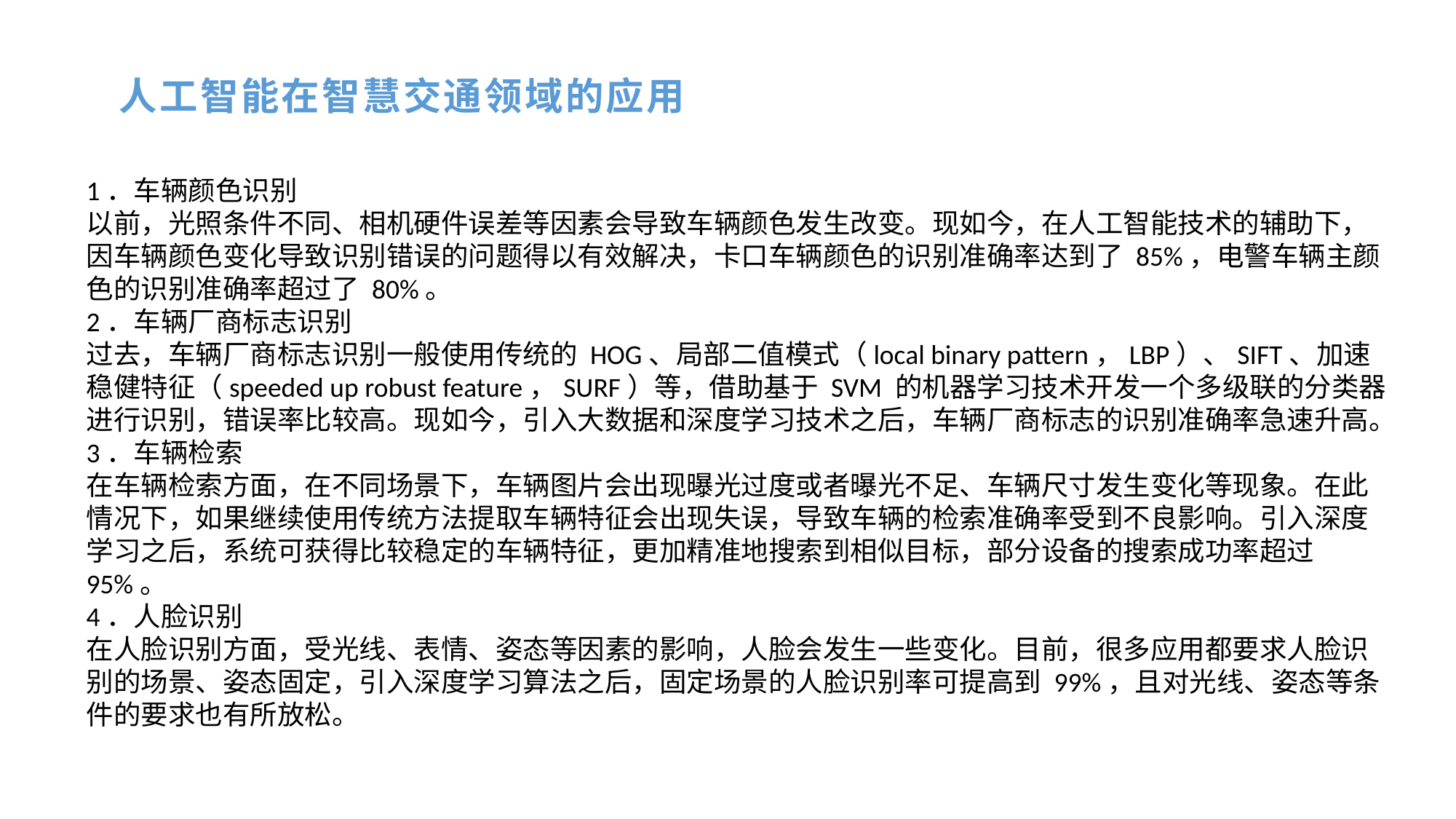

人工智能在智慧交通领域的应用
1．车辆颜色识别
以前，光照条件不同、相机硬件误差等因素会导致车辆颜色发生改变。现如今，在人工智能技术的辅助下，因车辆颜色变化导致识别错误的问题得以有效解决，卡口车辆颜色的识别准确率达到了 85%，电警车辆主颜色的识别准确率超过了 80%。
2．车辆厂商标志识别
过去，车辆厂商标志识别一般使用传统的 HOG、局部二值模式（local binary pattern，LBP）、SIFT、加速稳健特征（speeded up robust feature，SURF）等，借助基于 SVM 的机器学习技术开发一个多级联的分类器进行识别，错误率比较高。现如今，引入大数据和深度学习技术之后，车辆厂商标志的识别准确率急速升高。
3．车辆检索
在车辆检索方面，在不同场景下，车辆图片会出现曝光过度或者曝光不足、车辆尺寸发生变化等现象。在此情况下，如果继续使用传统方法提取车辆特征会出现失误，导致车辆的检索准确率受到不良影响。引入深度学习之后，系统可获得比较稳定的车辆特征，更加精准地搜索到相似目标，部分设备的搜索成功率超过 95%。
4．人脸识别
在人脸识别方面，受光线、表情、姿态等因素的影响，人脸会发生一些变化。目前，很多应用都要求人脸识别的场景、姿态固定，引入深度学习算法之后，固定场景的人脸识别率可提高到 99%，且对光线、姿态等条件的要求也有所放松。